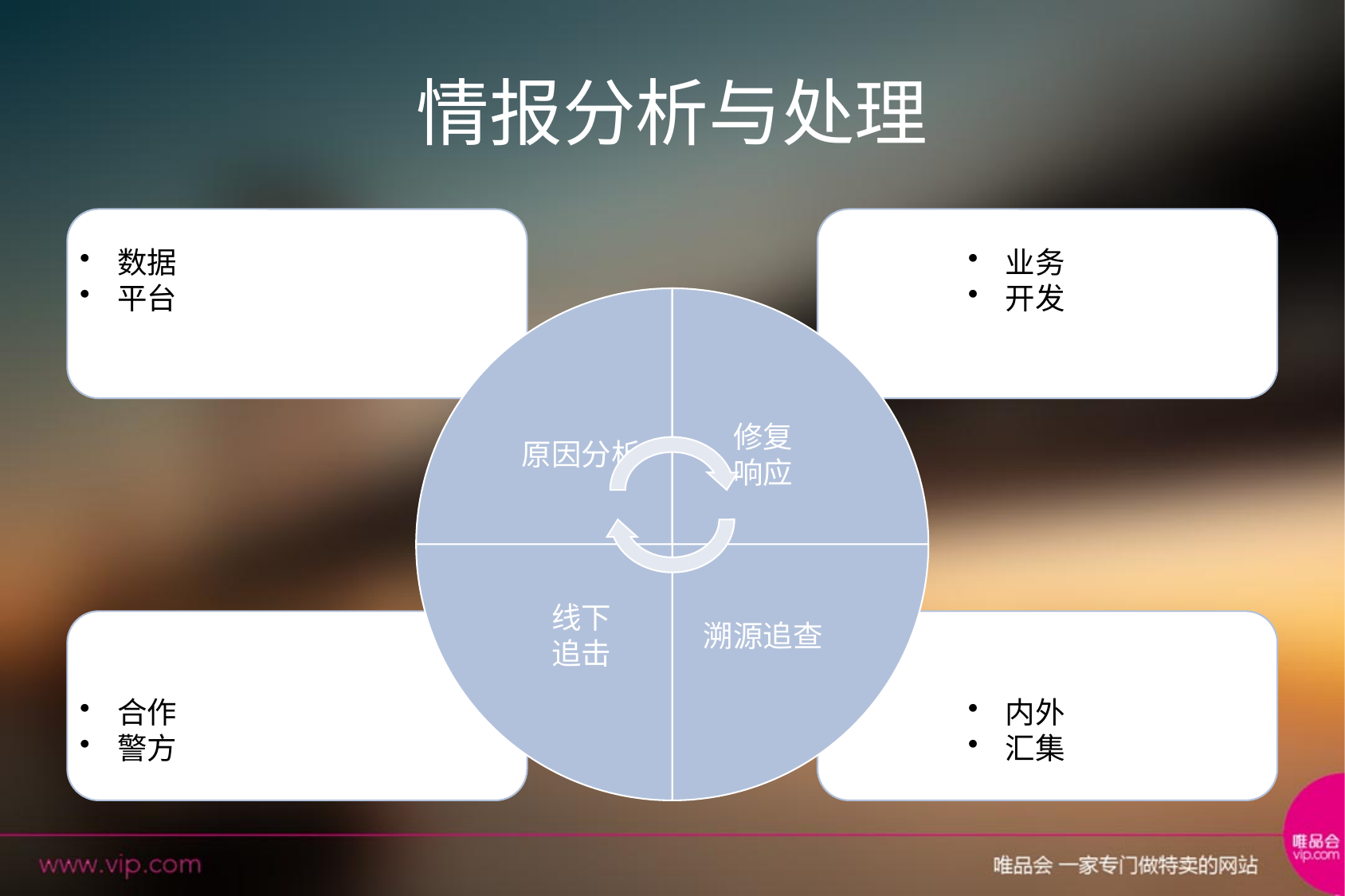

# 情报分析与处理
原因分析
数据
修复
响应
业务
溯源追查
线下
追击
平台
合作
开发
内外
警方
汇集